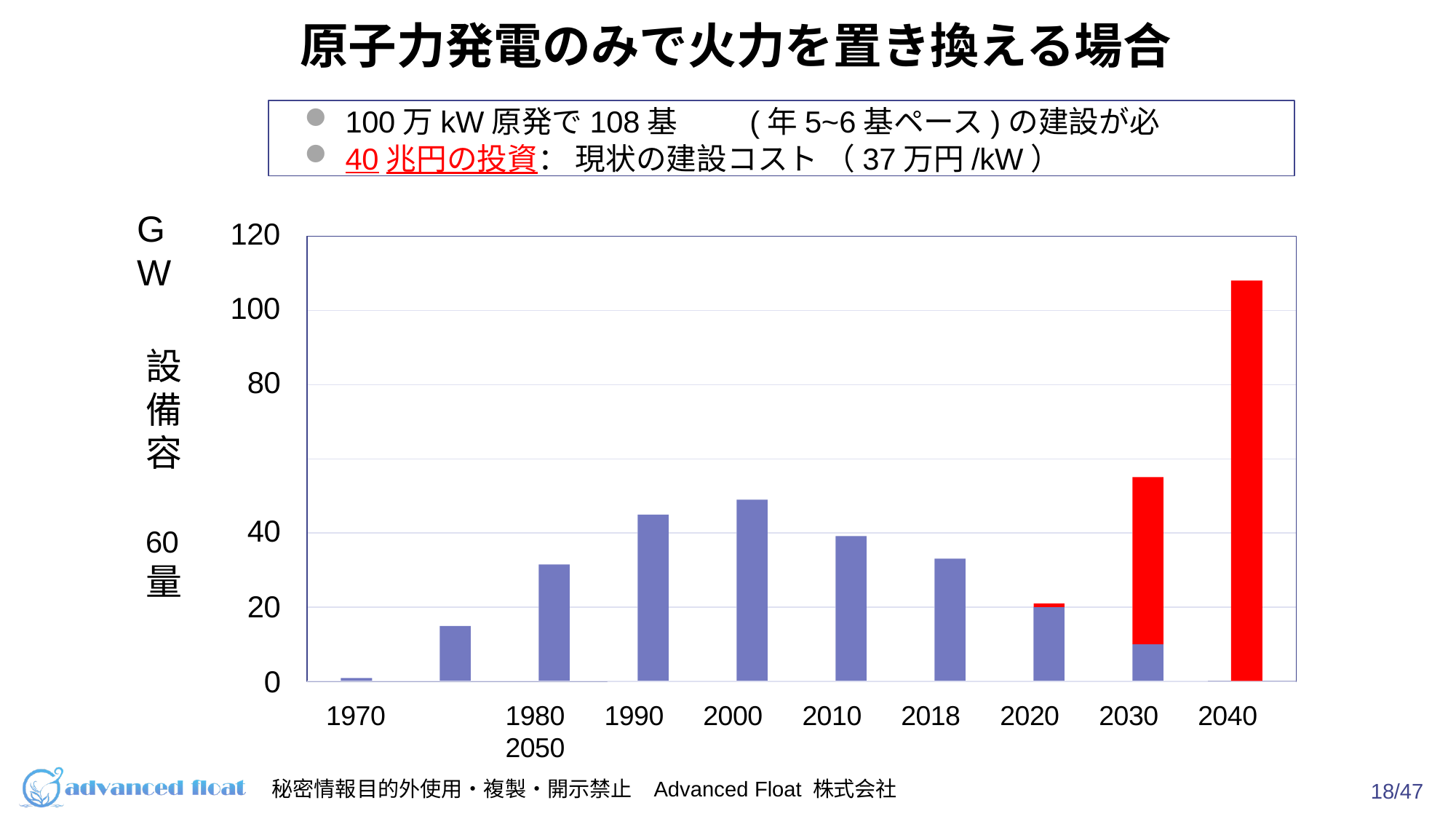

# 原⼦⼒発電のみで⽕⼒を置き換える場合
100万kW原発で108基	(年5~6基ペース)の建設が必
40兆円の投資： 現状の建設コスト （37万円/kW）
GW
120

100
設備
容	60
量
80
40

20

0
1970	1980	1990	2000	2010	2018	2020	2030	2040	2050
秘密情報⽬的外使⽤・複製・開⽰禁⽌
Advanced Float 株式会社
18/47